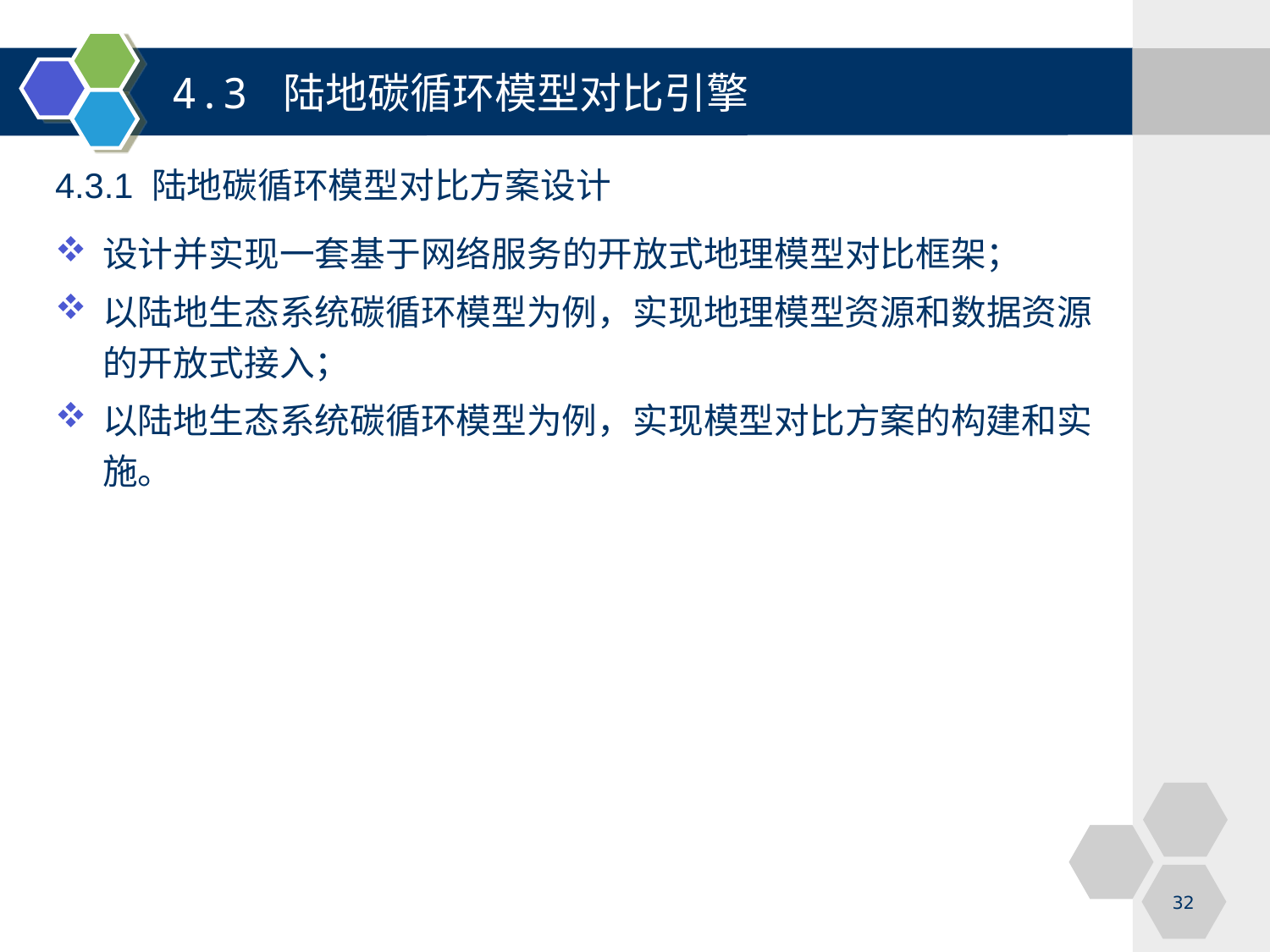

4.3 陆地碳循环模型对比引擎
4.3.1 陆地碳循环模型对比方案设计
设计并实现一套基于网络服务的开放式地理模型对比框架；
以陆地生态系统碳循环模型为例，实现地理模型资源和数据资源的开放式接入；
以陆地生态系统碳循环模型为例，实现模型对比方案的构建和实施。
32